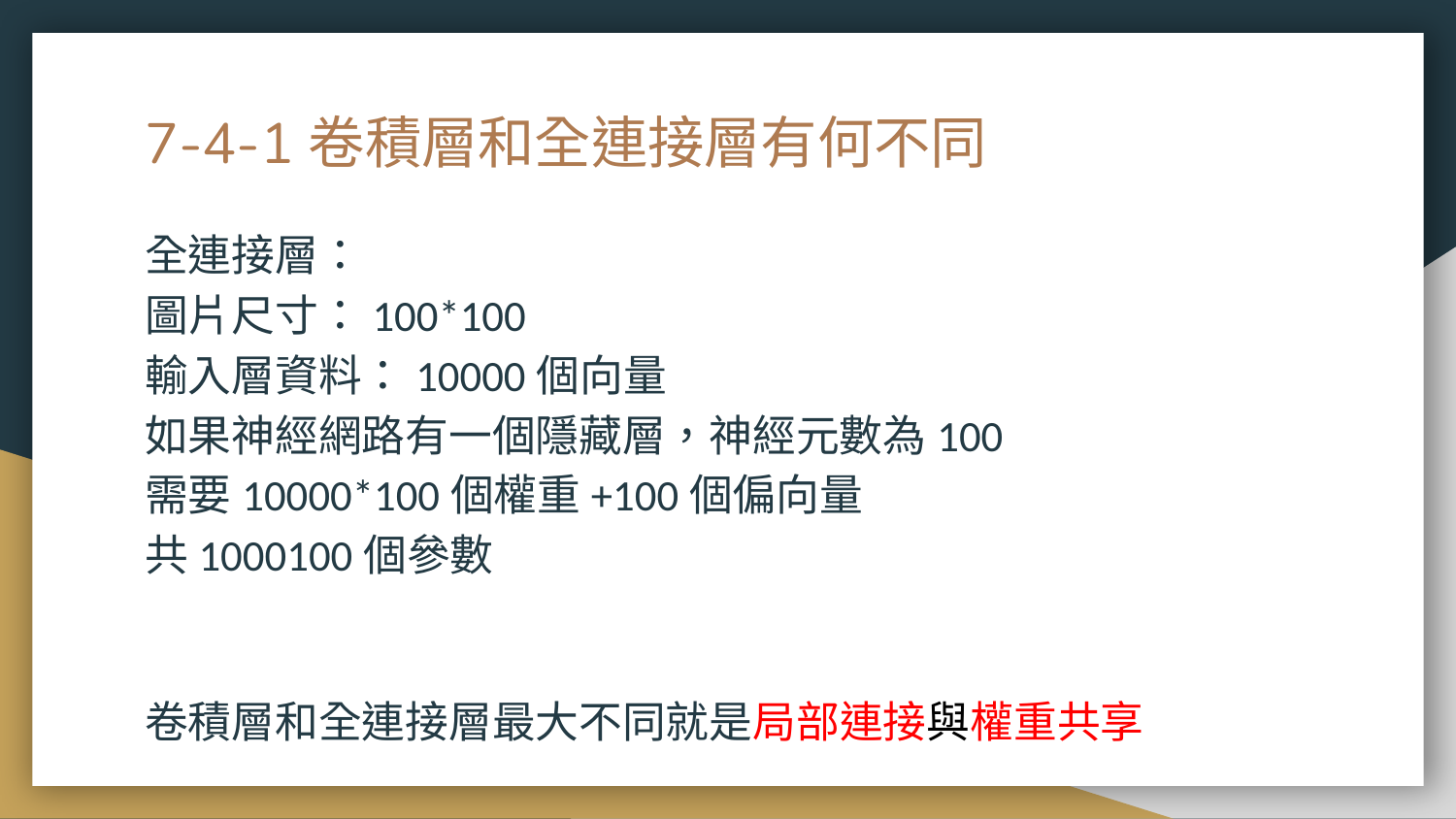

# 7-4-1卷積層和全連接層有何不同
全連接層：
圖片尺寸：100*100
輸入層資料：10000個向量
如果神經網路有一個隱藏層，神經元數為100
需要10000*100個權重+100個偏向量
共1000100個參數

卷積層和全連接層最大不同就是局部連接與權重共享